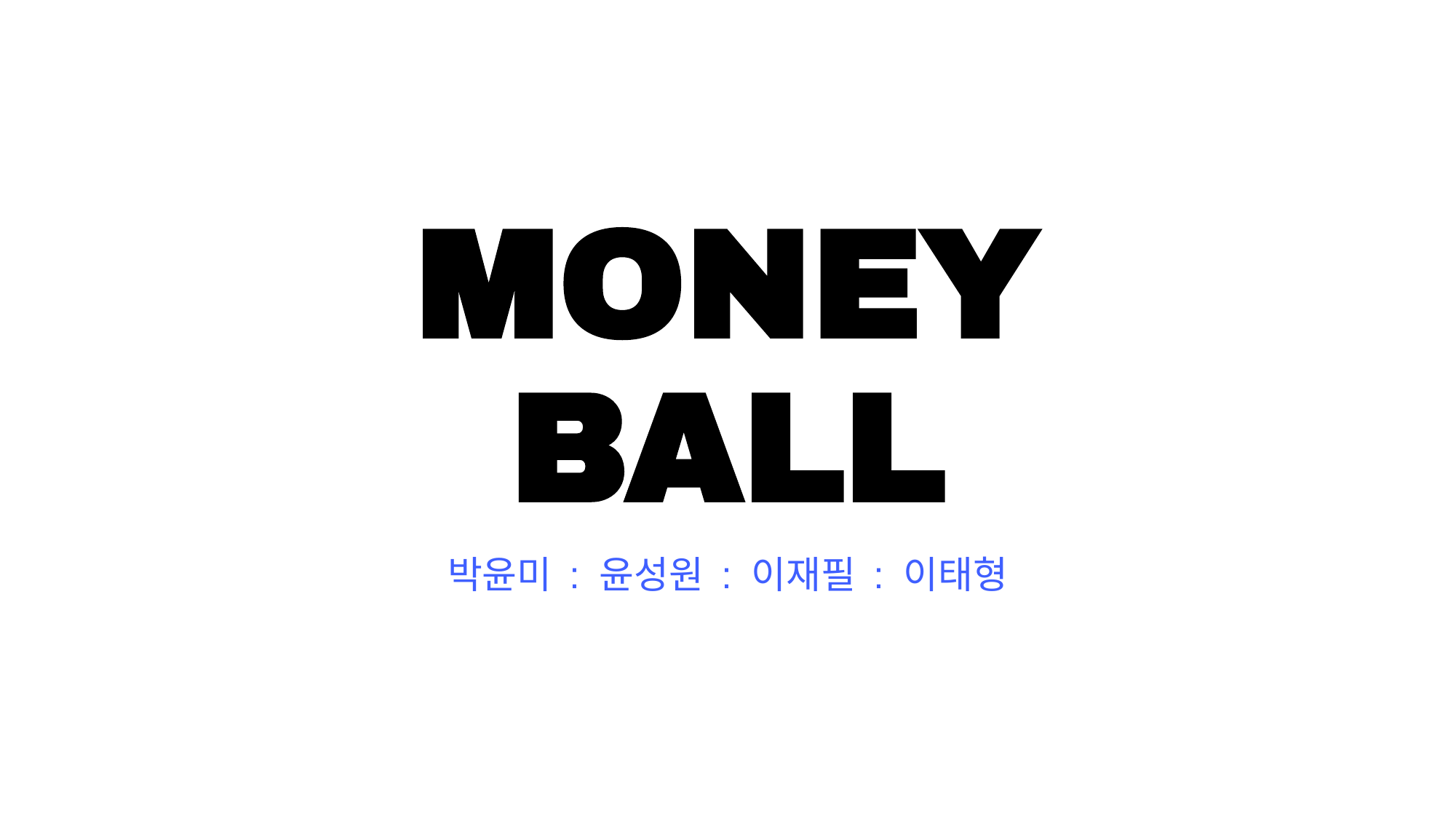

# MONEY BALL
박윤미 : 윤성원 : 이재필 : 이태형